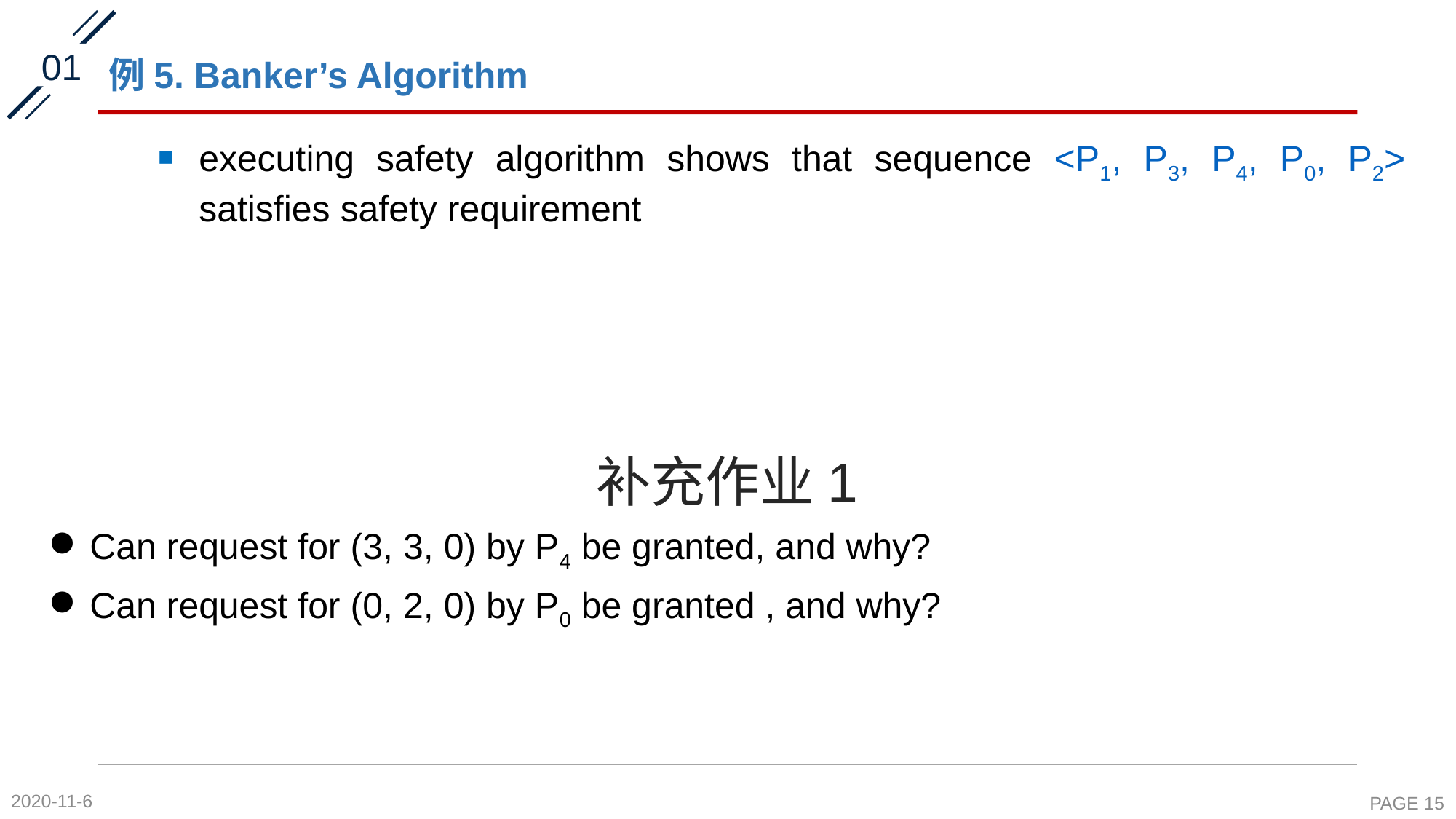

01
# 例5. Banker’s Algorithm
executing safety algorithm shows that sequence <P1, P3, P4, P0, P2> satisfies safety requirement

补充作业1
Can request for (3, 3, 0) by P4 be granted, and why?
Can request for (0, 2, 0) by P0 be granted , and why?

2020-11-6
PAGE 15